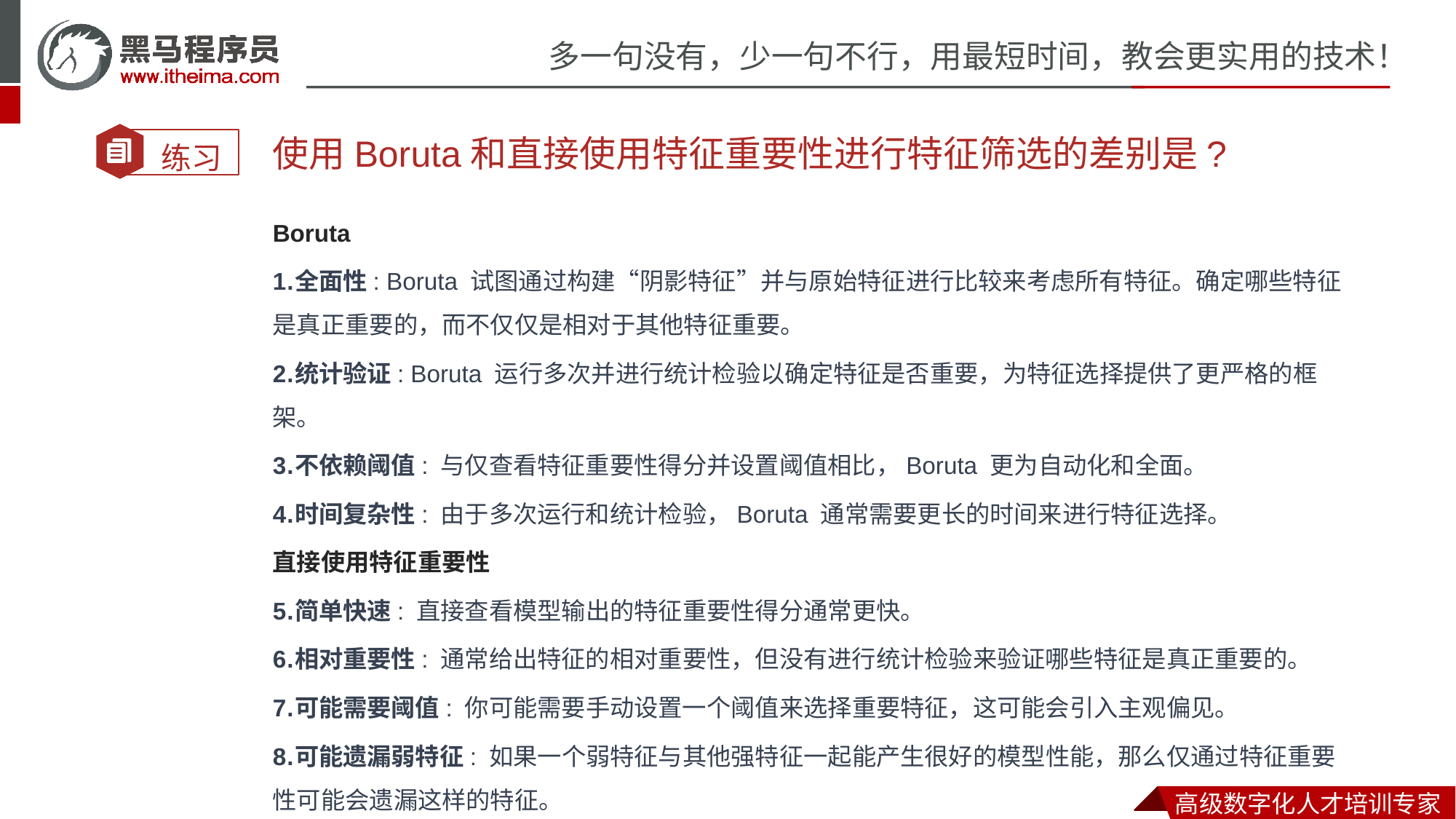

使用Boruta和直接使用特征重要性进行特征筛选的差别是?
Boruta
全面性: Boruta 试图通过构建“阴影特征”并与原始特征进行比较来考虑所有特征。确定哪些特征是真正重要的，而不仅仅是相对于其他特征重要。
统计验证: Boruta 运行多次并进行统计检验以确定特征是否重要，为特征选择提供了更严格的框架。
不依赖阈值: 与仅查看特征重要性得分并设置阈值相比，Boruta 更为自动化和全面。
时间复杂性: 由于多次运行和统计检验，Boruta 通常需要更长的时间来进行特征选择。
直接使用特征重要性
简单快速: 直接查看模型输出的特征重要性得分通常更快。
相对重要性: 通常给出特征的相对重要性，但没有进行统计检验来验证哪些特征是真正重要的。
可能需要阈值: 你可能需要手动设置一个阈值来选择重要特征，这可能会引入主观偏见。
可能遗漏弱特征: 如果一个弱特征与其他强特征一起能产生很好的模型性能，那么仅通过特征重要性可能会遗漏这样的特征。